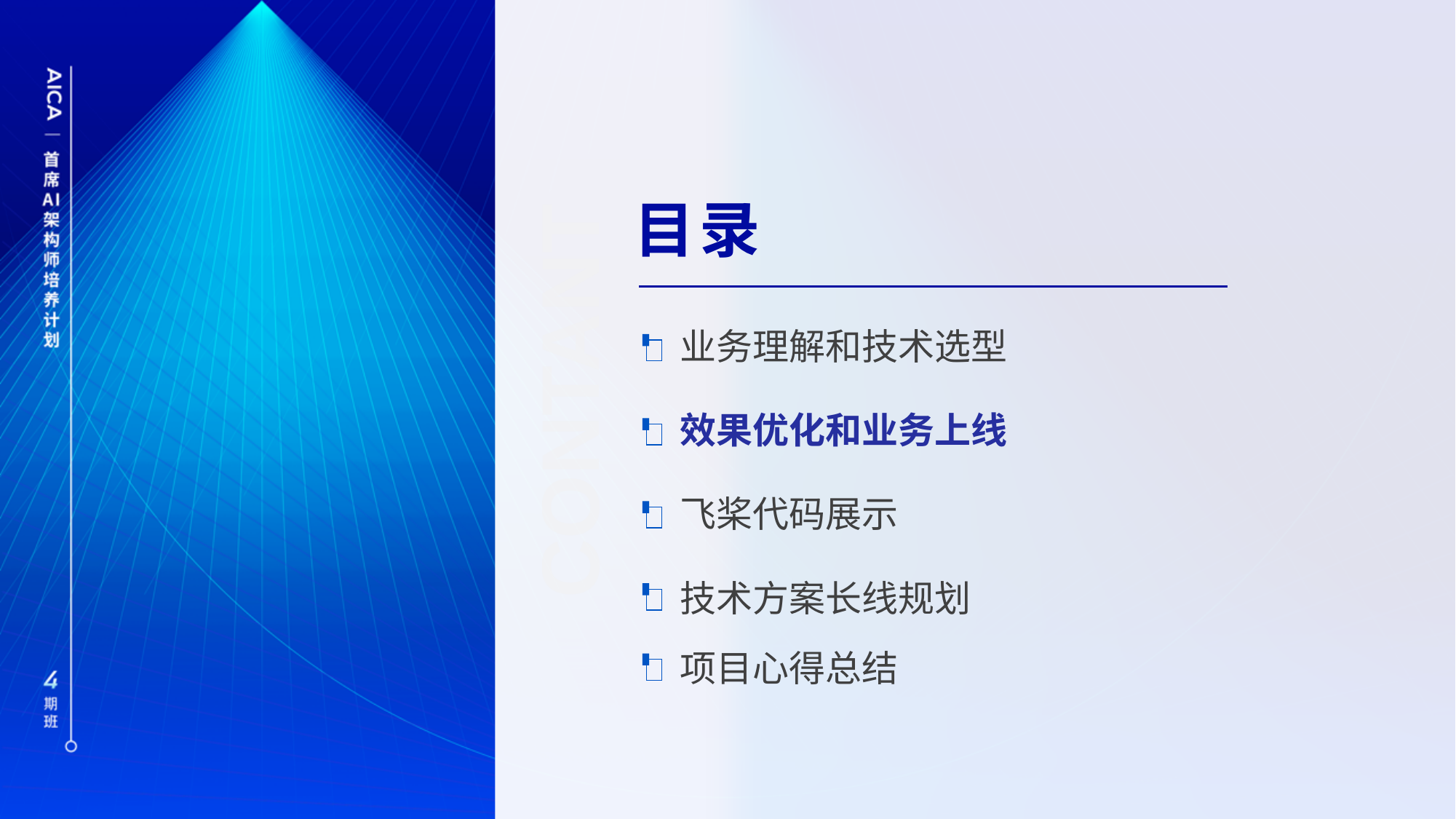

业务理解和技术选型

效果优化和业务上线

飞桨代码展示

技术方案长线规划

项目心得总结